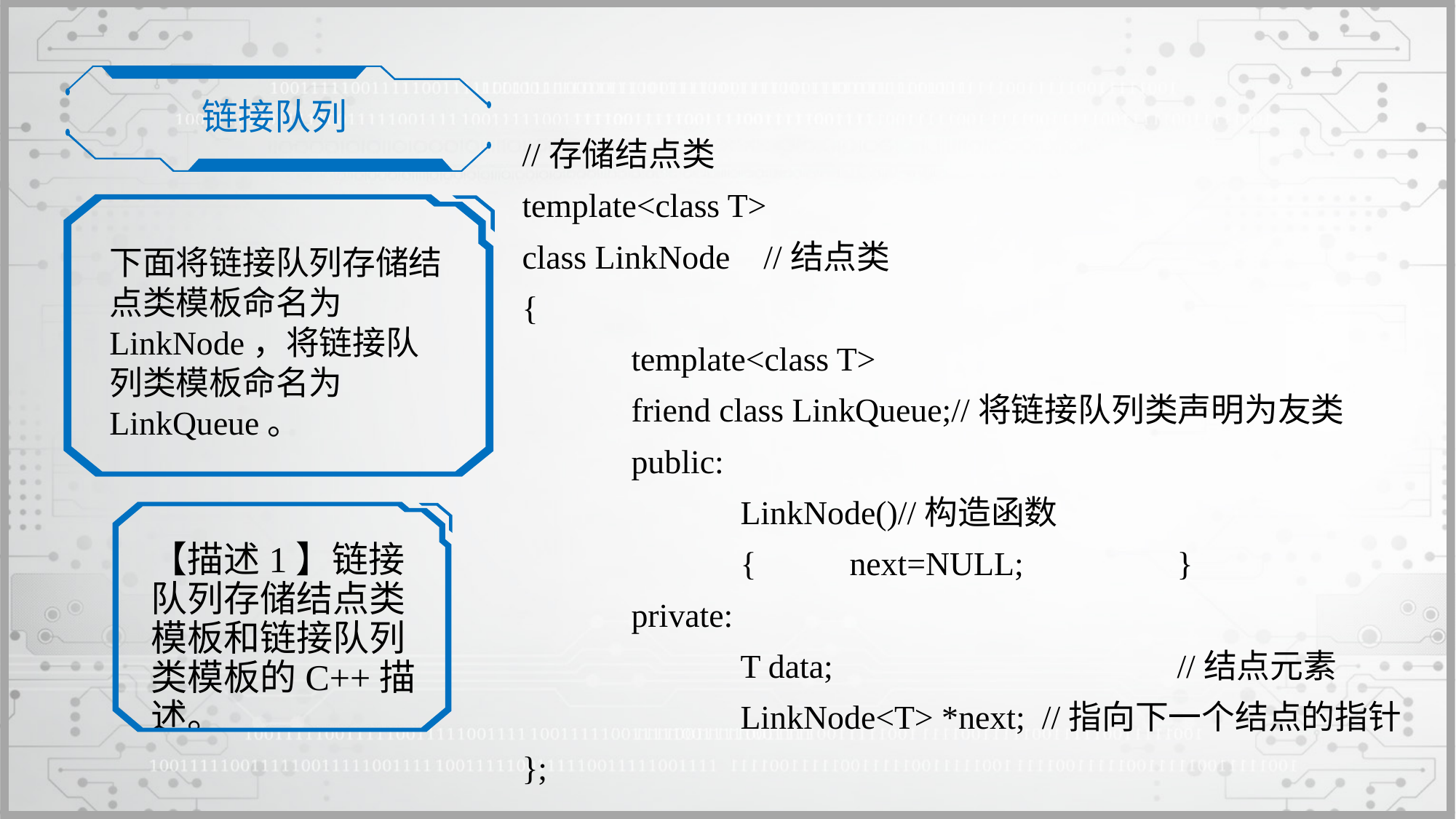

链接队列
//存储结点类
template<class T>
class LinkNode    //结点类
{
	template<class T>
	friend class LinkQueue;//将链接队列类声明为友类
	public:
		LinkNode()//构造函数
		{	next=NULL;		}
	private:
		T data;				//结点元素
		LinkNode<T> *next;  //指向下一个结点的指针
};

下面将链接队列存储结点类模板命名为LinkNode，将链接队列类模板命名为LinkQueue。

【描述1】链接队列存储结点类模板和链接队列类模板的C++描述。